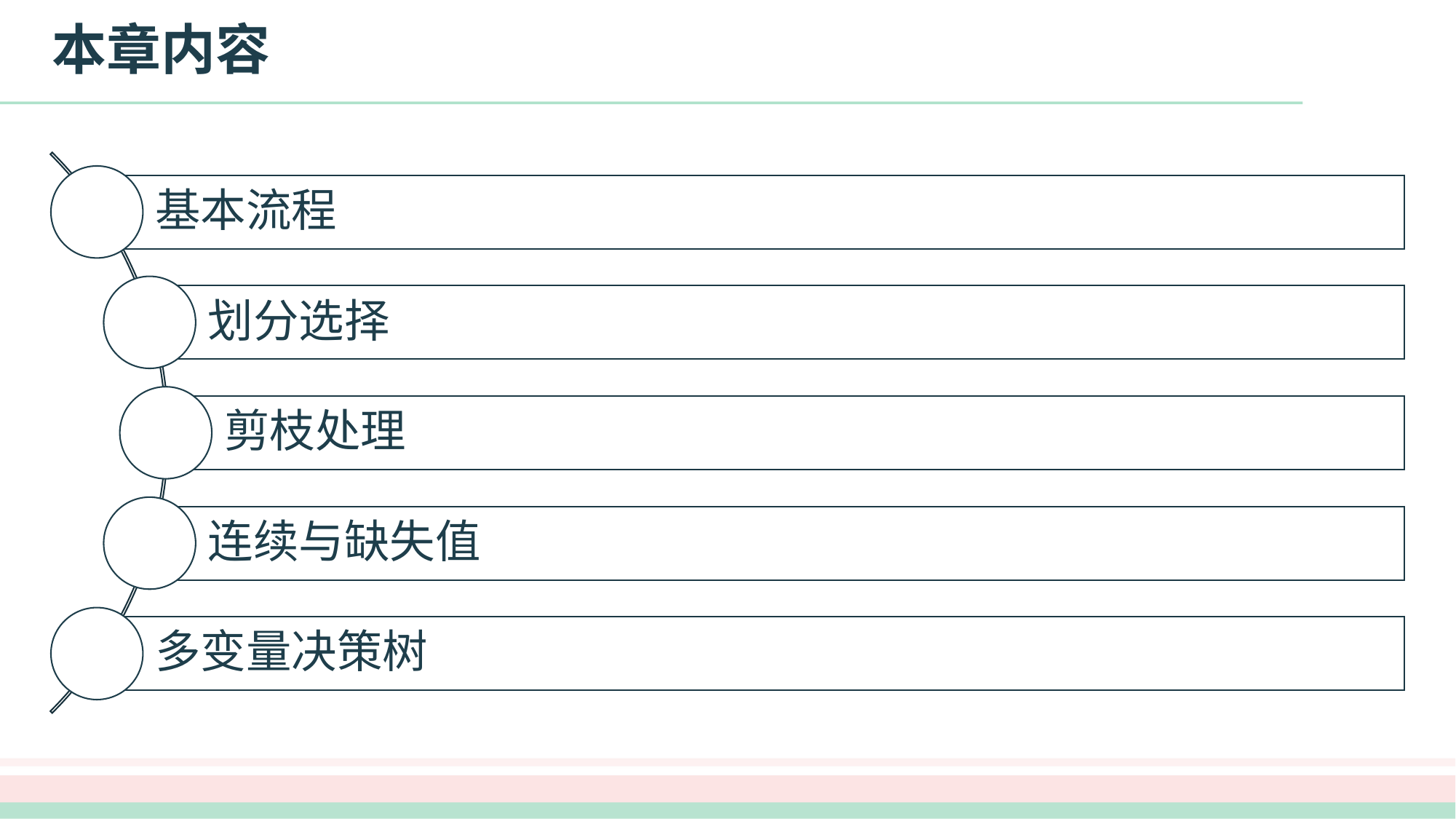

# 本章内容
基本流程
划分选择
剪枝处理
连续与缺失值
多变量决策树